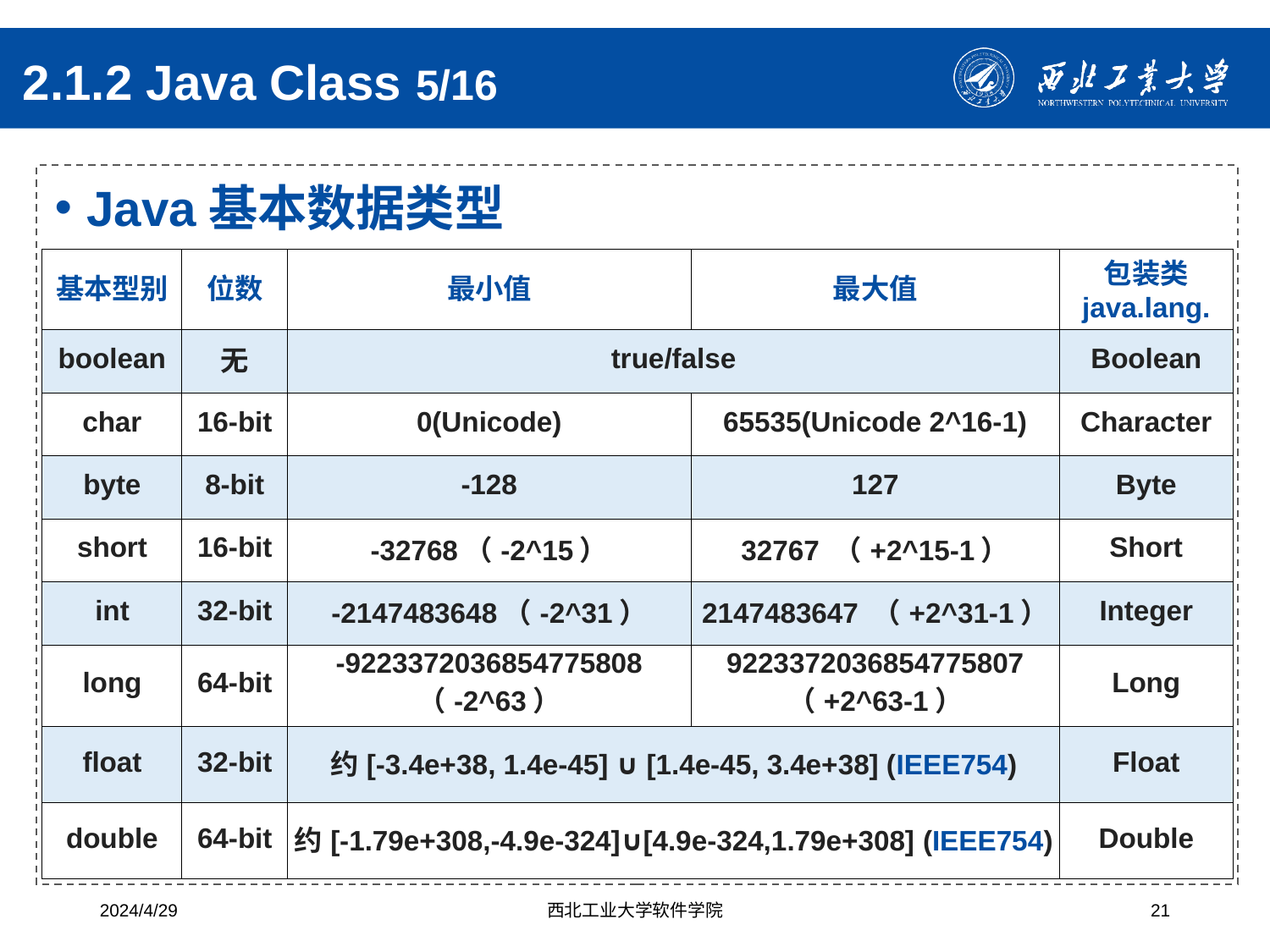

# 2.1.2 Java Class 5/16
Java基本数据类型
| 基本型别 | 位数 | 最小值 | 最大值 | 包装类 java.lang. |
| --- | --- | --- | --- | --- |
| boolean | 无 | true/false |  | Boolean |
| char | 16-bit | 0(Unicode) | 65535(Unicode 2^16-1) | Character |
| byte | 8-bit | -128 | 127 | Byte |
| short | 16-bit | -32768（-2^15） | 32767 （+2^15-1） | Short |
| int | 32-bit | -2147483648（-2^31） | 2147483647 （+2^31-1） | Integer |
| long | 64-bit | -9223372036854775808 （-2^63） | 9223372036854775807 （+2^63-1） | Long |
| float | 32-bit | 约[-3.4e+38, 1.4e-45] ∪ [1.4e-45, 3.4e+38] (IEEE754) |  | Float |
| double | 64-bit | 约[-1.79e+308,-4.9e-324]∪[4.9e-324,1.79e+308] (IEEE754) |  | Double |
2024/4/29
西北工业大学软件学院
21